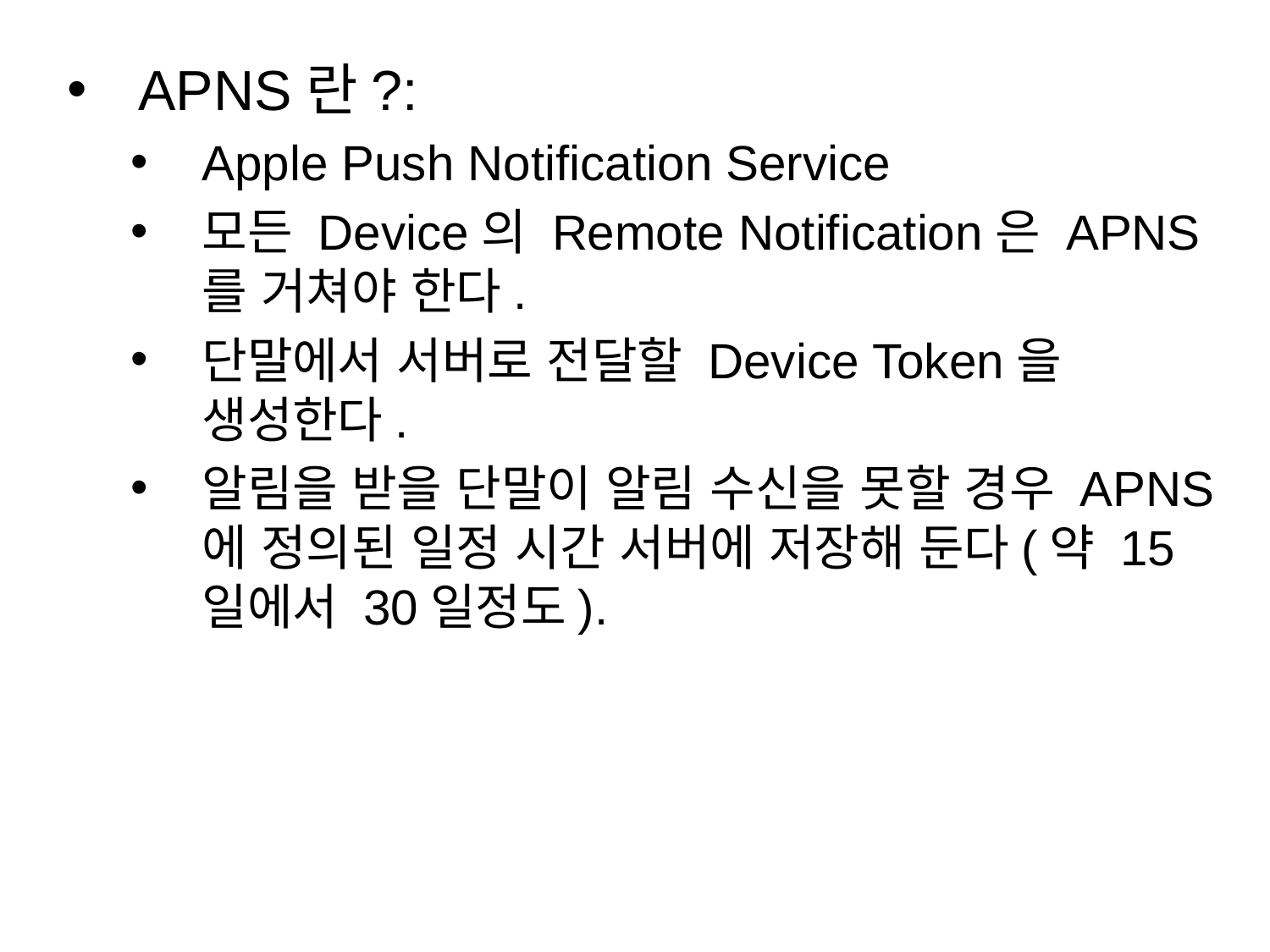

APNS란?:
Apple Push Notification Service
모든 Device의 Remote Notification은 APNS를 거쳐야 한다.
단말에서 서버로 전달할 Device Token을 생성한다.
알림을 받을 단말이 알림 수신을 못할 경우 APNS에 정의된 일정 시간 서버에 저장해 둔다(약 15일에서 30일정도).